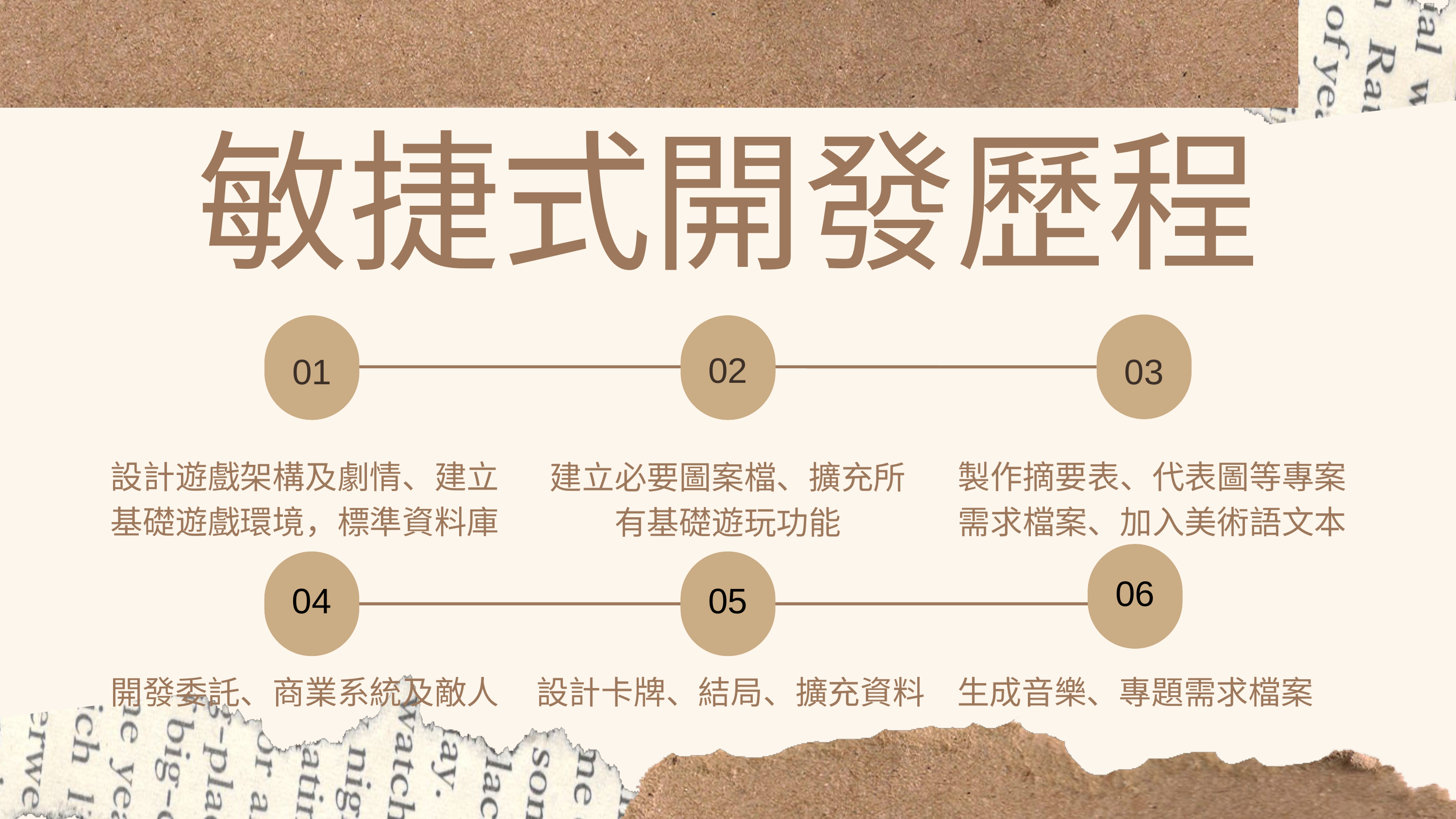

敏捷式開發歷程

02
01
03

設計遊戲架構及劇情、建立基礎遊戲環境，標準資料庫
製作摘要表、代表圖等專案需求檔案、加入美術語文本
建立必要圖案檔、擴充所有基礎遊玩功能

06

04

05

開發委託、商業系統及敵人
設計卡牌、結局、擴充資料
生成音樂、專題需求檔案